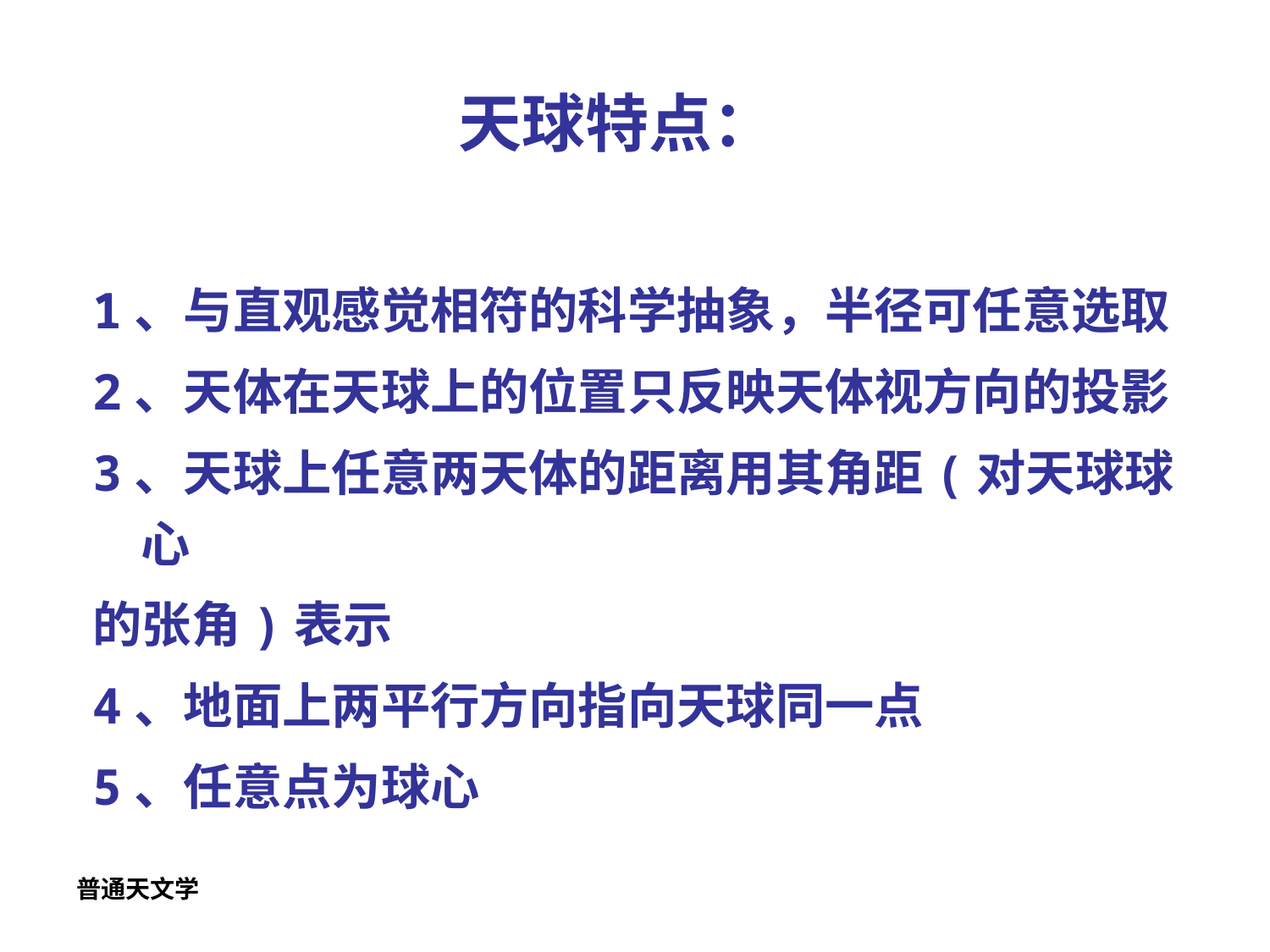

# 天球特点：
1、与直观感觉相符的科学抽象，半径可任意选取
2、天体在天球上的位置只反映天体视方向的投影
3、天球上任意两天体的距离用其角距(对天球球心
的张角)表示
4、地面上两平行方向指向天球同一点
5、任意点为球心
普通天文学